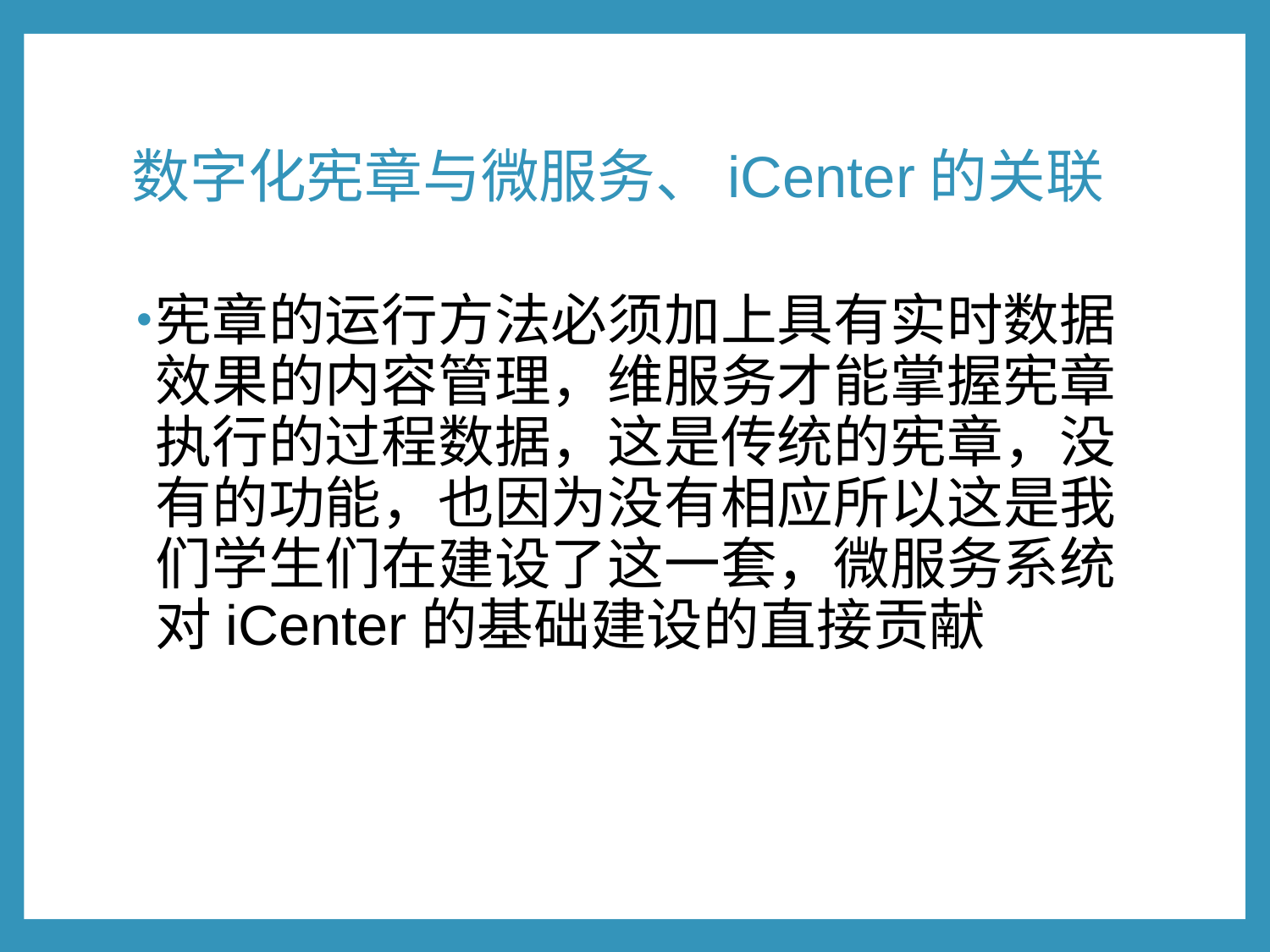

# 数字化宪章与微服务、iCenter的关联
宪章的运行方法必须加上具有实时数据效果的内容管理，维服务才能掌握宪章执行的过程数据，这是传统的宪章，没有的功能，也因为没有相应所以这是我们学生们在建设了这一套，微服务系统对iCenter的基础建设的直接贡献